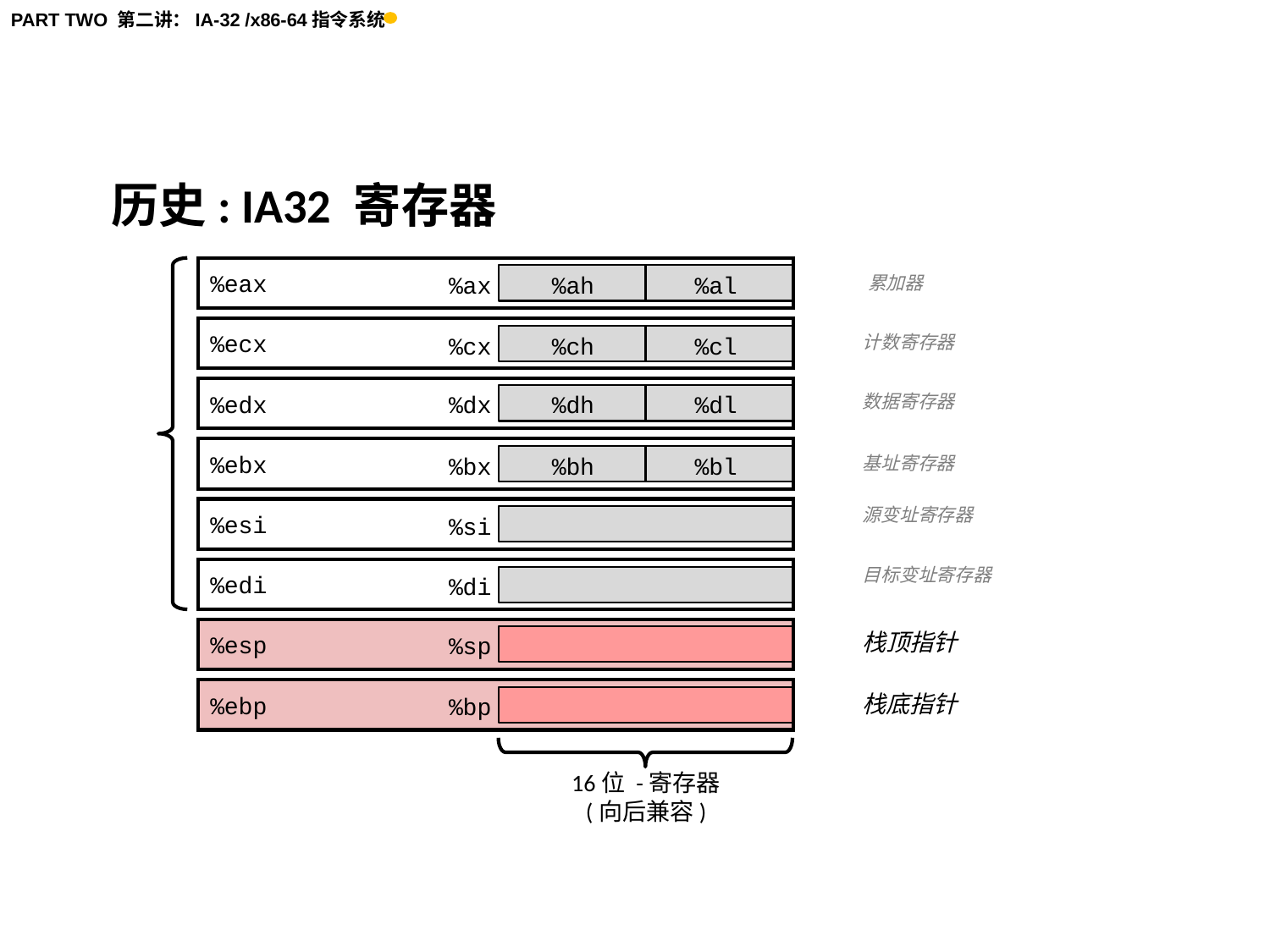

PART TWO 第二讲：IA-32 /x86-64指令系统

历史: IA32 寄存器

%eax
%ecx
%edx
%ebx
%esi
%edi
%esp
%ebp
%ax
%ah
%al
累加器

%cx
%ch
%cl
计数寄存器

%dx
%dh
%dl
数据寄存器

%bx
%bh
%bl
基址寄存器

源变址寄存器
%si

目标变址寄存器
%di

栈顶指针
%sp

栈底指针
%bp

16位 -寄存器
(向后兼容)